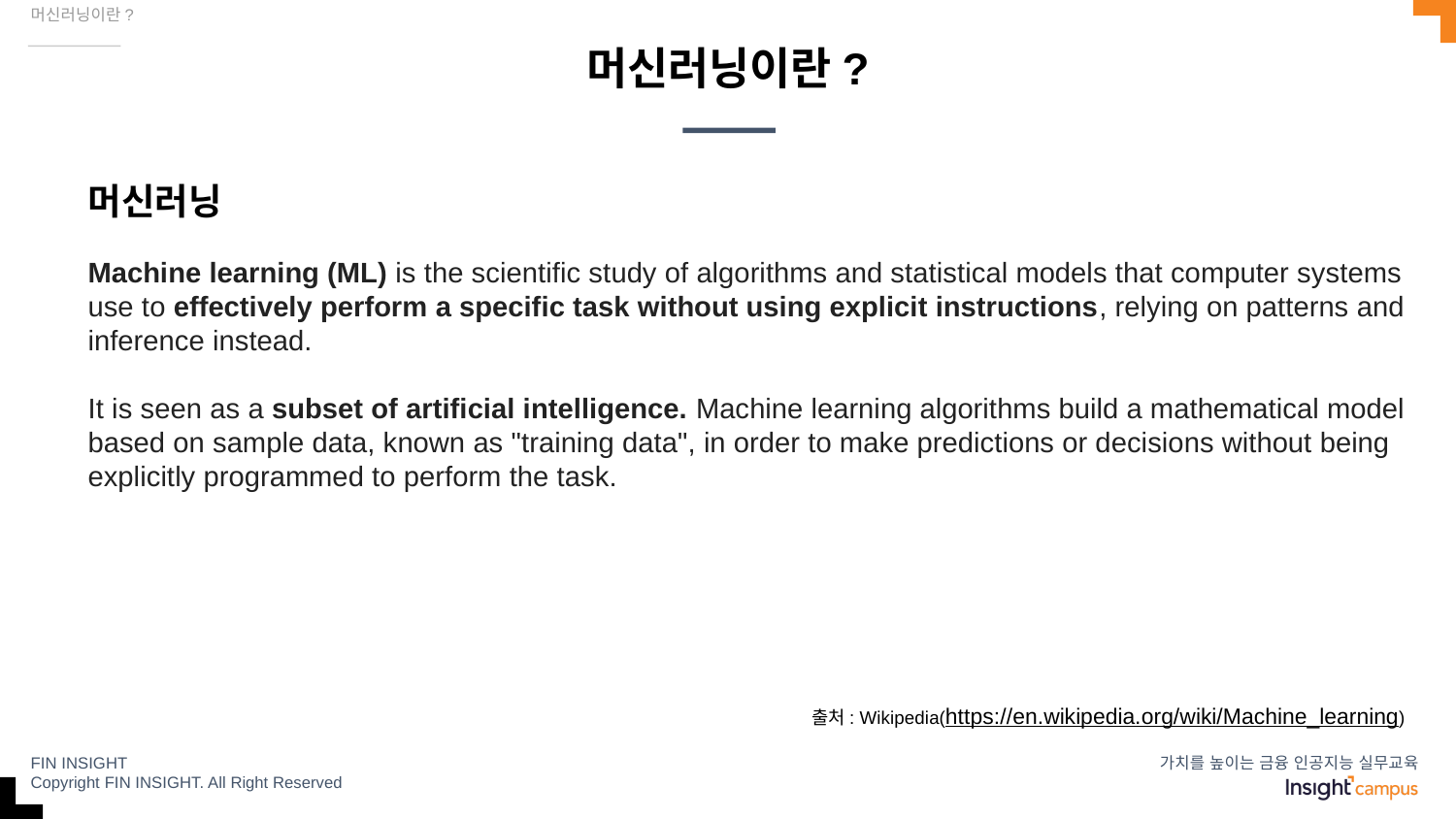

머신러닝이란?
# 머신러닝이란?
머신러닝
Machine learning (ML) is the scientific study of algorithms and statistical models that computer systems use to effectively perform a specific task without using explicit instructions, relying on patterns and inference instead.

It is seen as a subset of artificial intelligence. Machine learning algorithms build a mathematical model based on sample data, known as "training data", in order to make predictions or decisions without being explicitly programmed to perform the task.
출처: Wikipedia(https://en.wikipedia.org/wiki/Machine_learning)